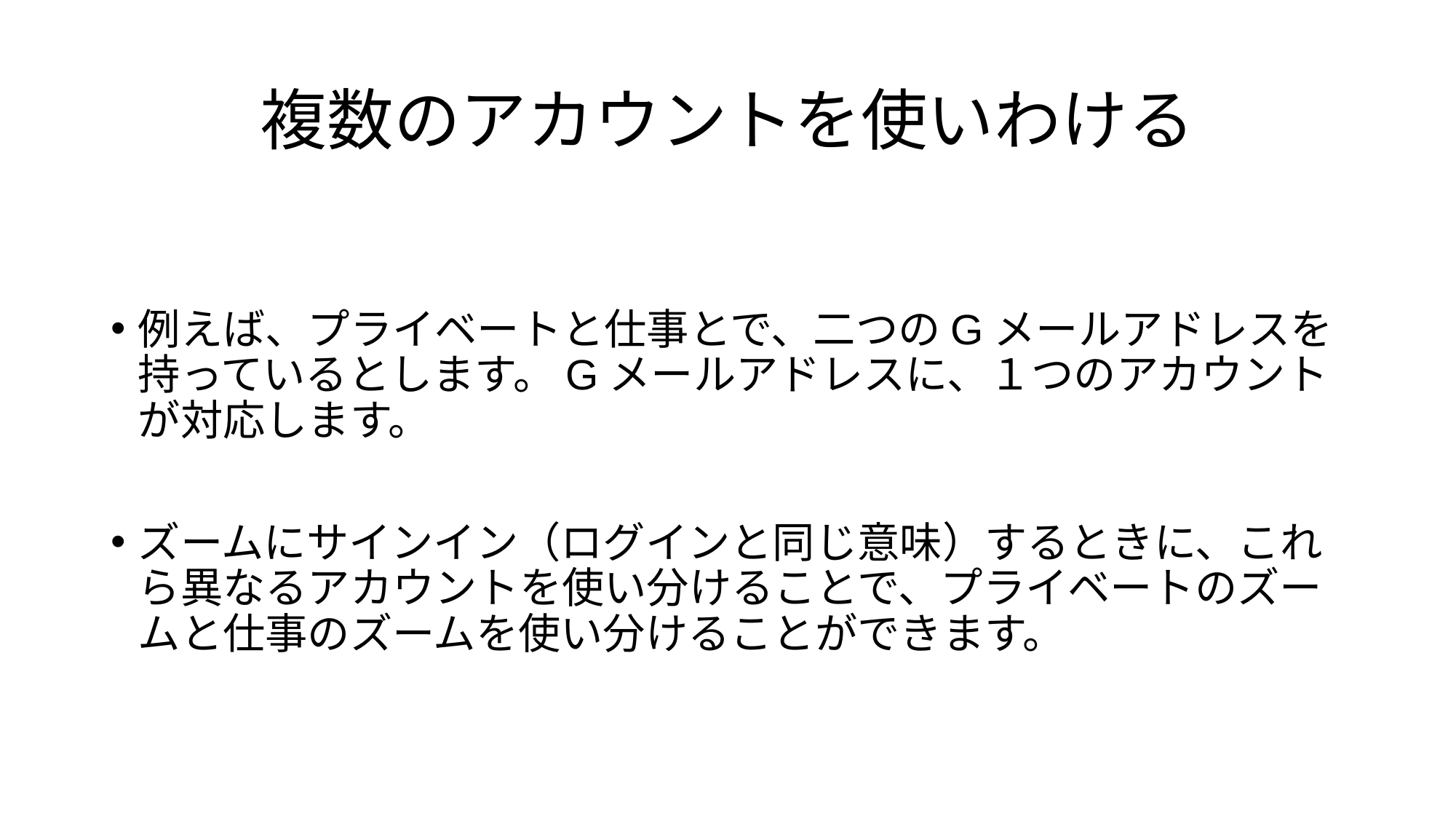

# 複数のアカウントを使いわける
例えば、プライベートと仕事とで、二つのGメールアドレスを持っているとします。Gメールアドレスに、１つのアカウントが対応します。

ズームにサインイン（ログインと同じ意味）するときに、これら異なるアカウントを使い分けることで、プライベートのズームと仕事のズームを使い分けることができます。